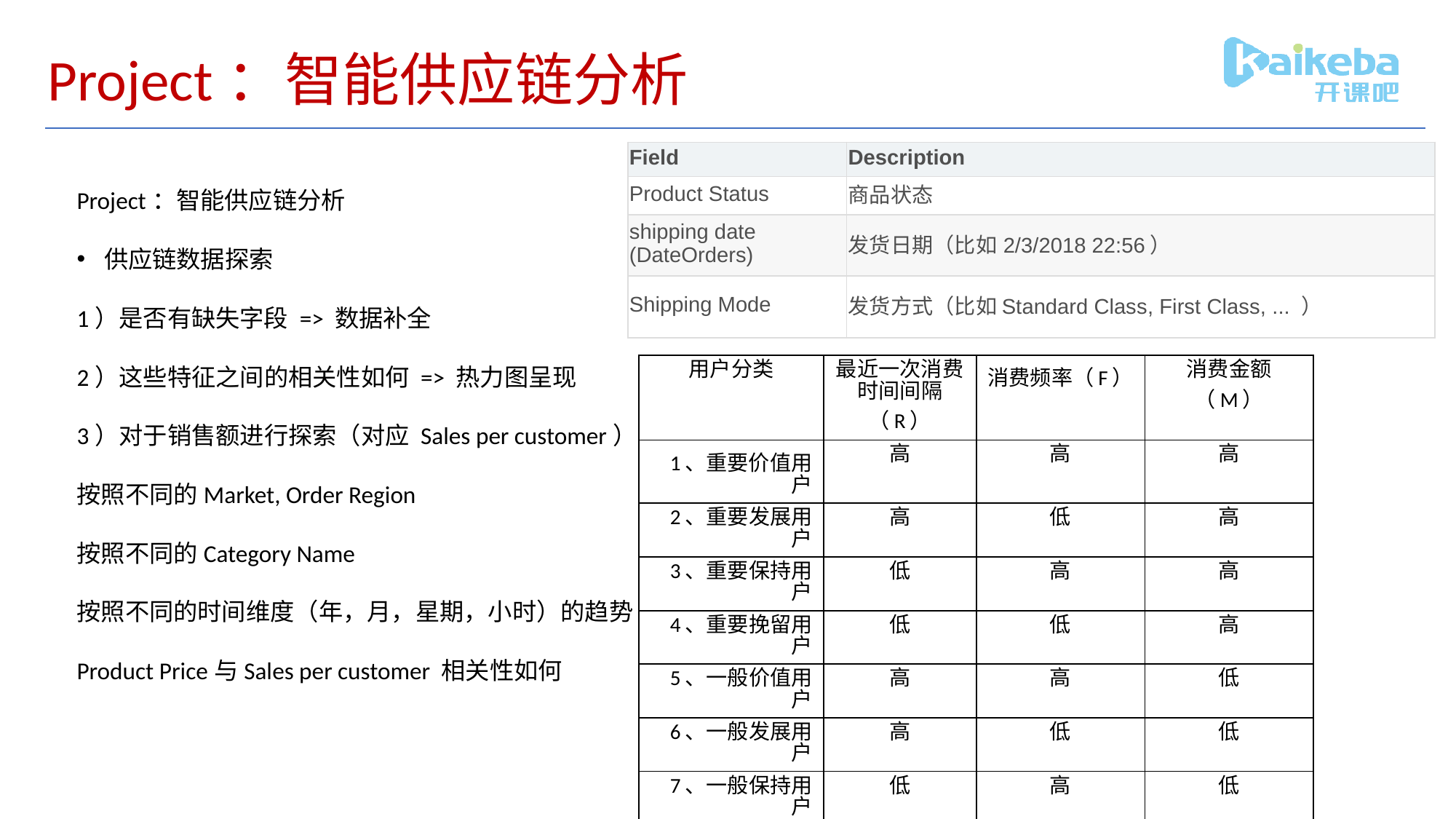

# Project：智能供应链分析
| Field | Description |
| --- | --- |
| Product Status | 商品状态 |
| shipping date (DateOrders) | 发货日期（比如2/3/2018 22:56） |
| Shipping Mode | 发货方式（比如Standard Class, First Class, ... ） |
Project：智能供应链分析
供应链数据探索
1）是否有缺失字段 => 数据补全
2）这些特征之间的相关性如何 => 热力图呈现
3）对于销售额进行探索（对应 Sales per customer）
按照不同的Market, Order Region
按照不同的Category Name
按照不同的时间维度（年，月，星期，小时）的趋势
Product Price与Sales per customer 相关性如何

| 用户分类 | 最近一次消费时间间隔（R） | 消费频率（F） | 消费金额（M） |
| --- | --- | --- | --- |
| 1、重要价值用户 | 高 | 高 | 高 |
| 2、重要发展用户 | 高 | 低 | 高 |
| 3、重要保持用户 | 低 | 高 | 高 |
| 4、重要挽留用户 | 低 | 低 | 高 |
| 5、一般价值用户 | 高 | 高 | 低 |
| 6、一般发展用户 | 高 | 低 | 低 |
| 7、一般保持用户 | 低 | 高 | 低 |
| 8、一般挽留用户 | 低 | 低 | 低 |